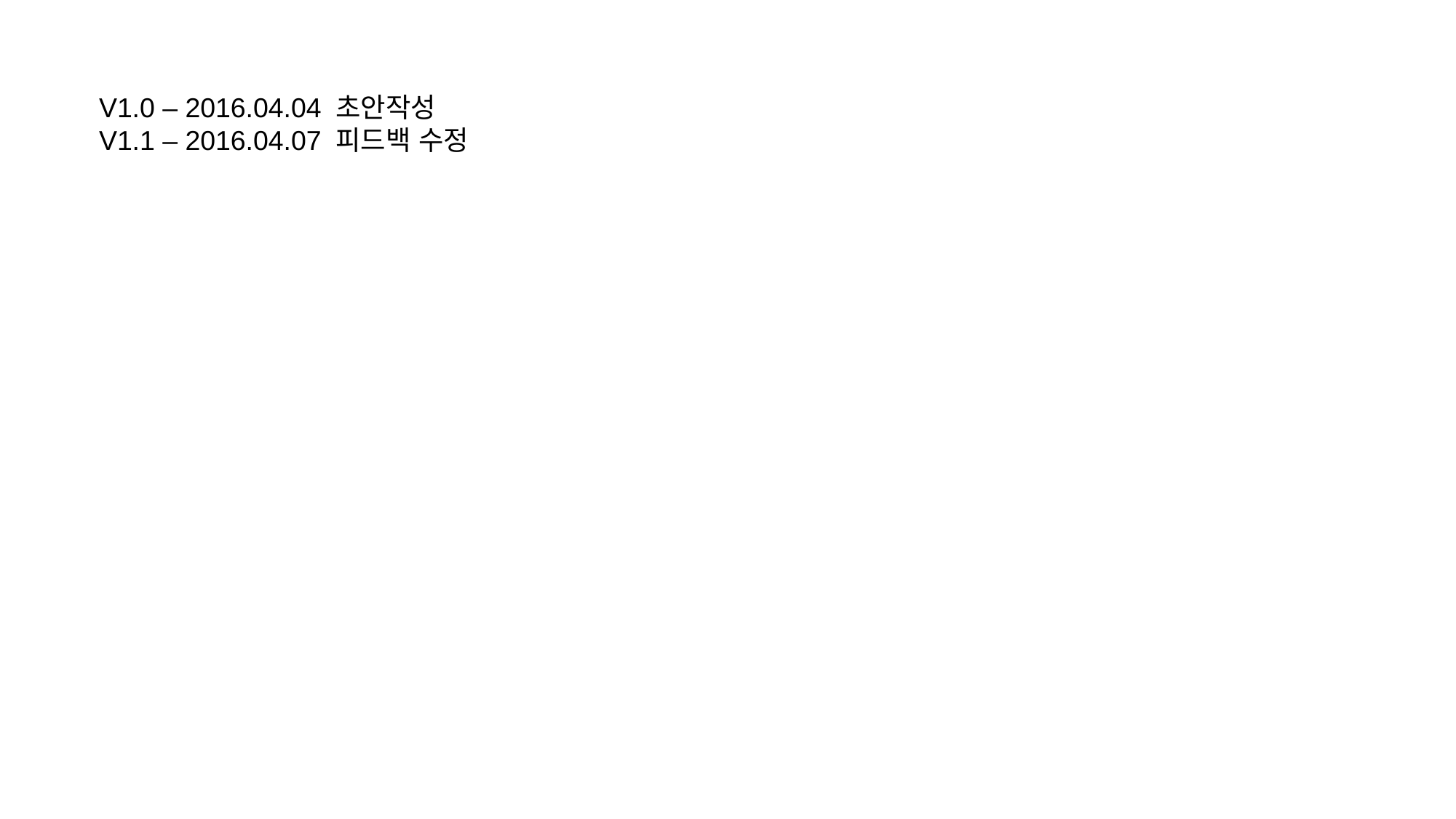

V1.0 – 2016.04.04 초안작성
V1.1 – 2016.04.07 피드백 수정